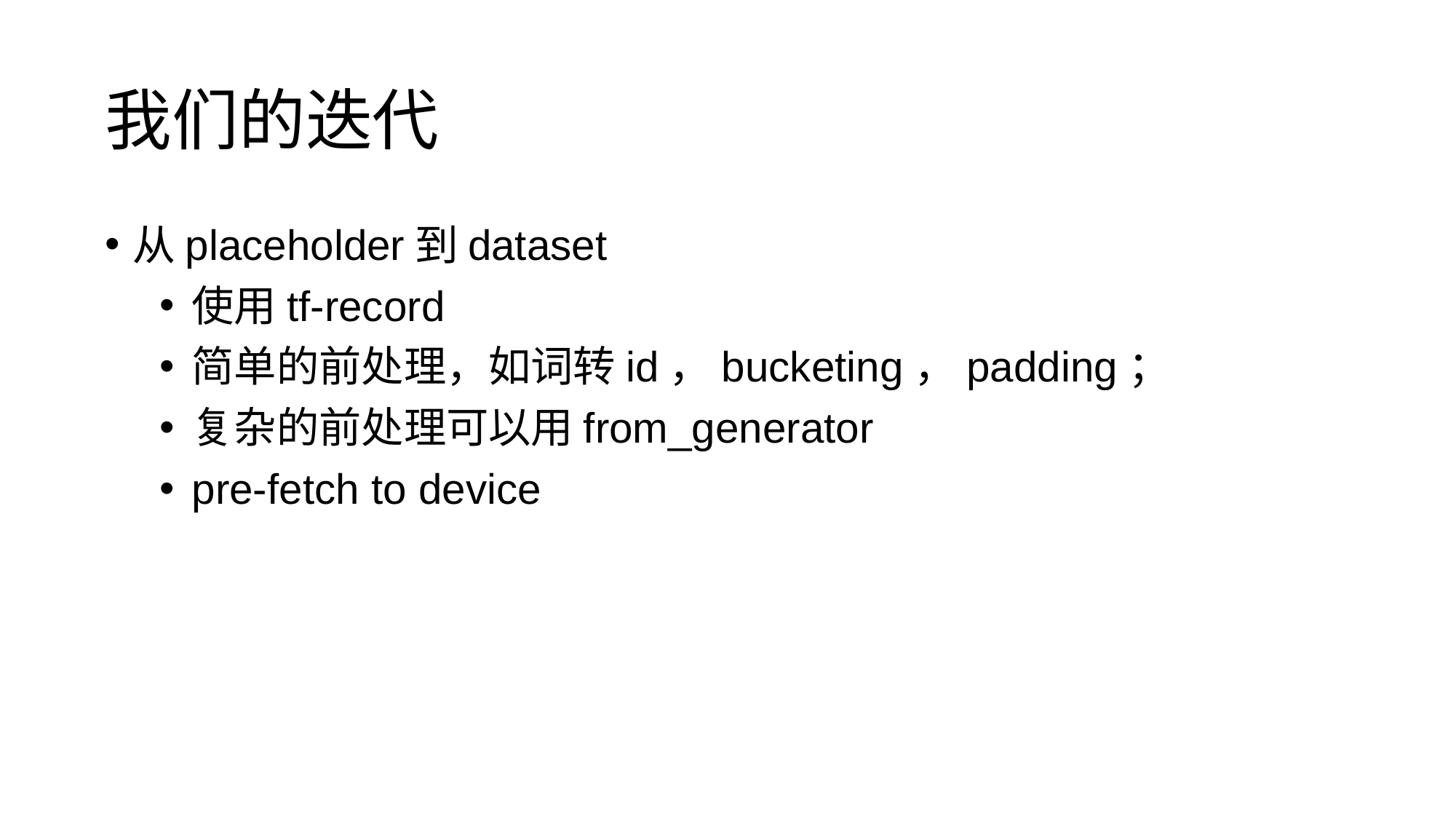

# 我们的迭代
从placeholder到dataset
使用tf-record
简单的前处理，如词转id，bucketing，padding；
复杂的前处理可以用from_generator
pre-fetch to device